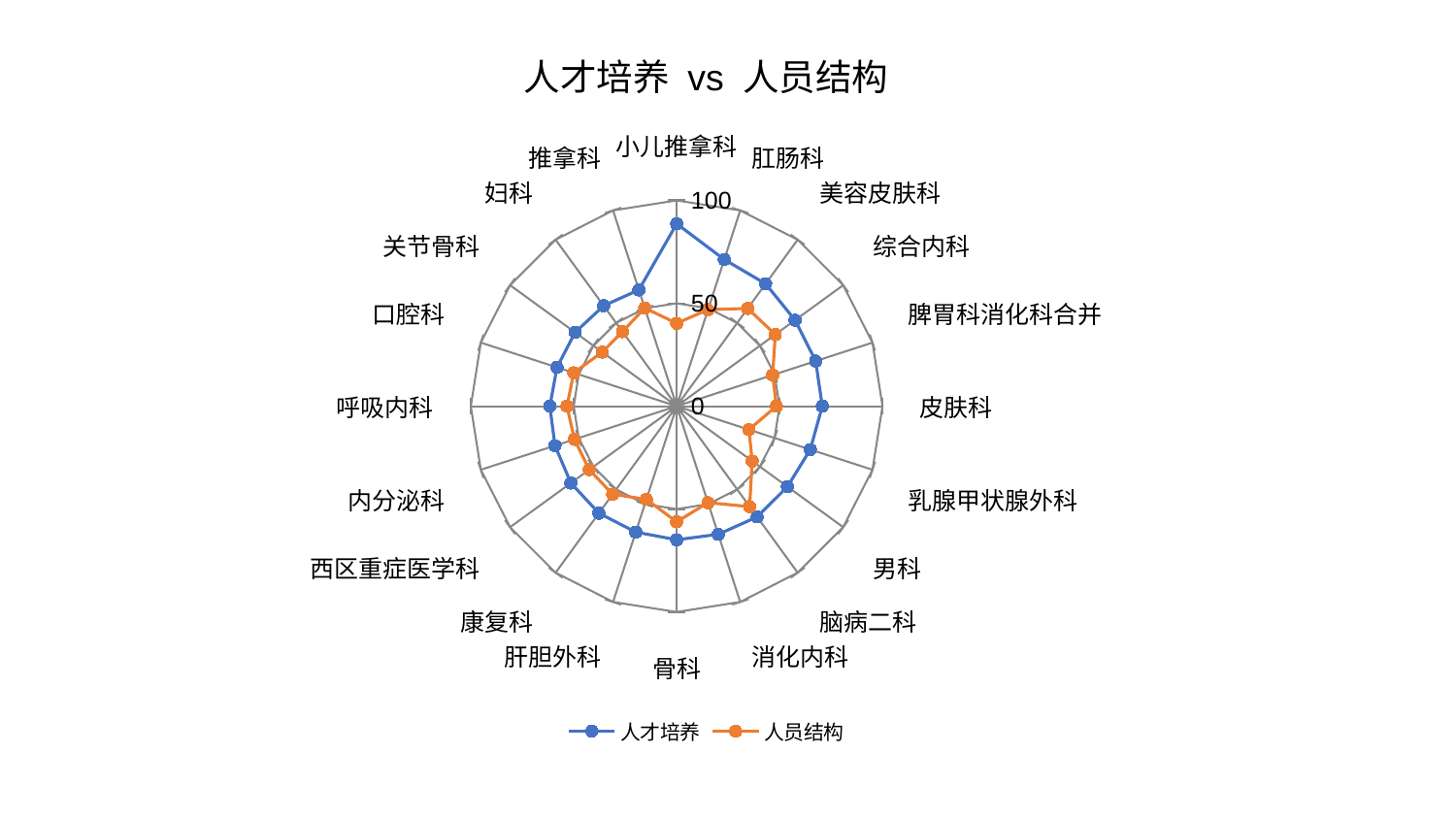

### Chart: 人才培养 vs 人员结构

| Category | 人才培养 | 人员结构 |
|---|---|---|
| 小儿推拿科 | 88.63749097548477 | 40.26105779925423 |
| 肛肠科 | 74.93922584884679 | 49.346940705608496 |
| 美容皮肤科 | 73.52895374797039 | 58.71924187054746 |
| 综合内科 | 71.13012057784354 | 59.243470012895344 |
| 脾胃科消化科合并 | 71.00397011740354 | 49.05005901707866 |
| 皮肤科 | 70.7663068056737 | 48.442379910578005 |
| 乳腺甲状腺外科 | 68.24231898546496 | 36.91908016141851 |
| 男科 | 66.52953345510112 | 45.36089090977397 |
| 脑病二科 | 66.50616368912448 | 60.3328232792979 |
| 消化内科 | 65.47294678305818 | 49.27566694471093 |
| 骨科 | 64.92123399210635 | 56.193512596878605 |
| 肝胆外科 | 64.32605728133406 | 47.59930772892856 |
| 康复科 | 64.27020871855397 | 52.90266858712052 |
| 西区重症医学科 | 63.516404403440674 | 52.494251731032655 |
| 内分泌科 | 62.12590264917855 | 52.200993379737845 |
| 呼吸内科 | 61.60731322966518 | 53.28397491964628 |
| 口腔科 | 61.110754133141256 | 52.56137868796504 |
| 关节骨科 | 60.98765573573177 | 44.69594945397716 |
| 妇科 | 60.3391851355617 | 44.80040852164844 |
| 推拿科 | 59.3966521846786 | 50.15332626271793 |
88